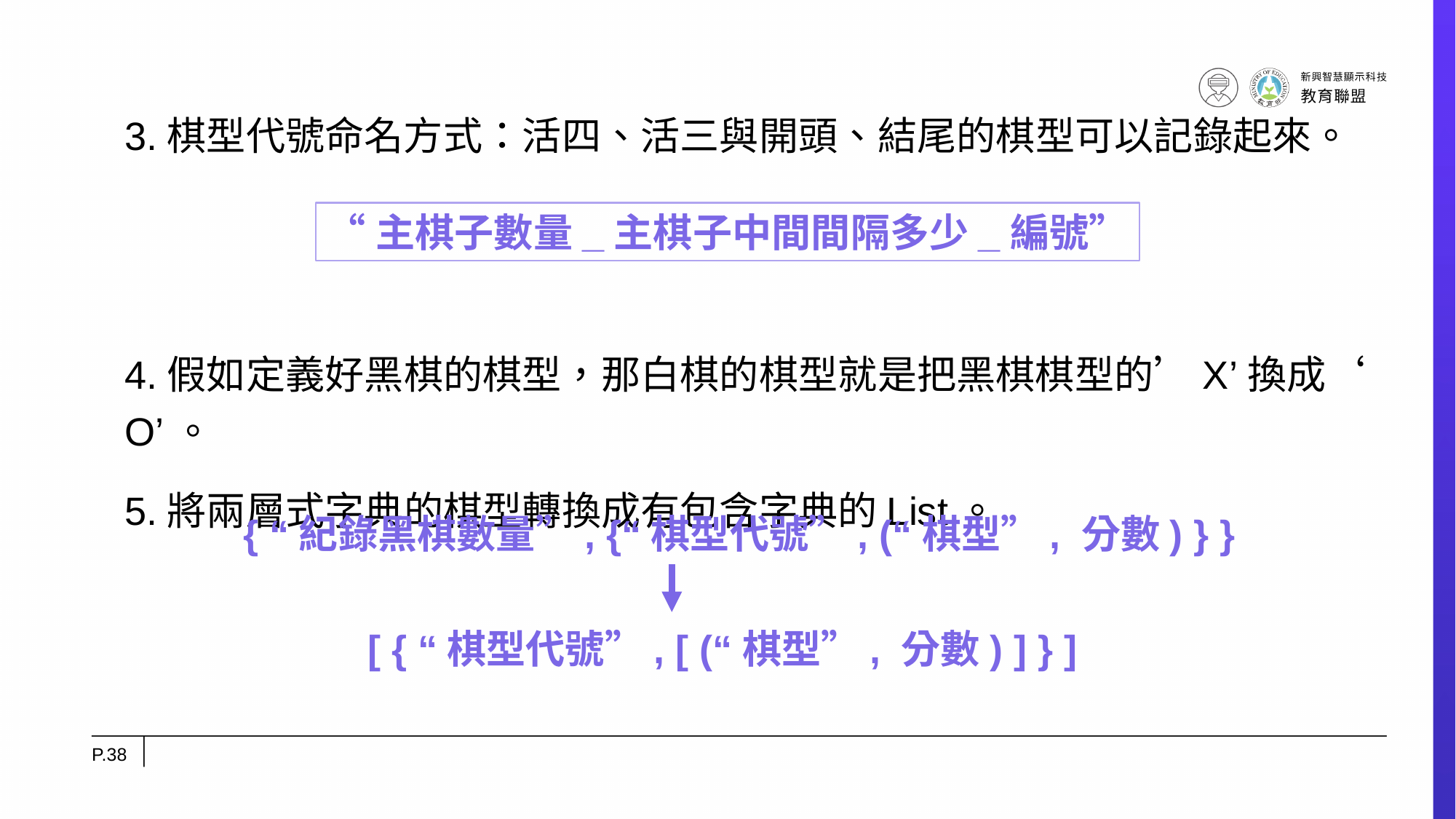

3.棋型代號命名方式：活四、活三與開頭、結尾的棋型可以記錄起來。

4.假如定義好黑棋的棋型，那白棋的棋型就是把黑棋棋型的’X’換成‘O’。
5.將兩層式字典的棋型轉換成有包含字典的List。
“主棋子數量_主棋子中間間隔多少_編號”
{ “紀錄黑棋數量”, {“棋型代號”, (“棋型”, 分數) } }
 [ { “棋型代號”, [ (“棋型”, 分數) ] } ]
P.38